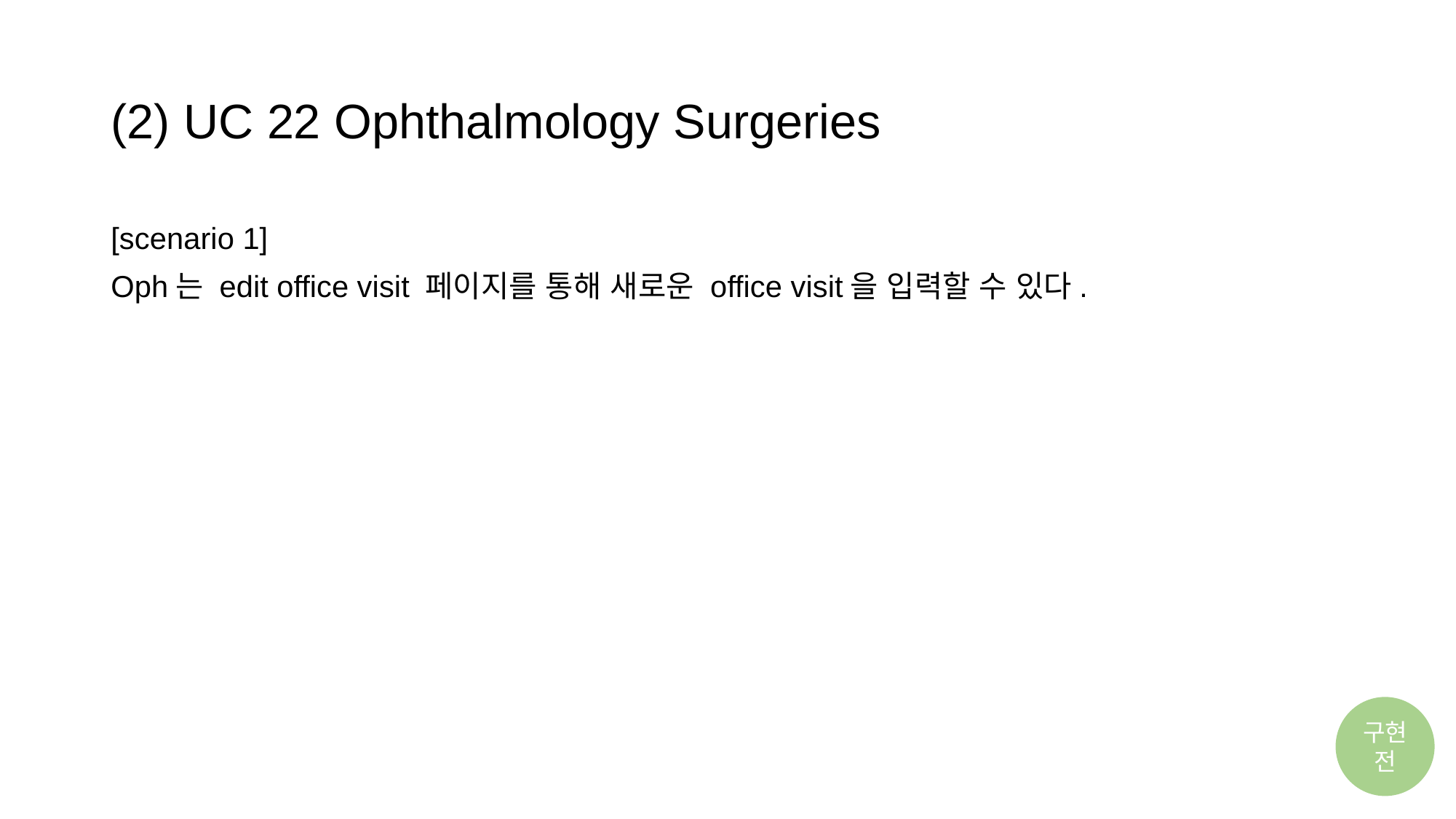

# (2) UC 22 Ophthalmology Surgeries
[scenario 1]
Oph는 edit office visit 페이지를 통해 새로운 office visit을 입력할 수 있다.
구현 전